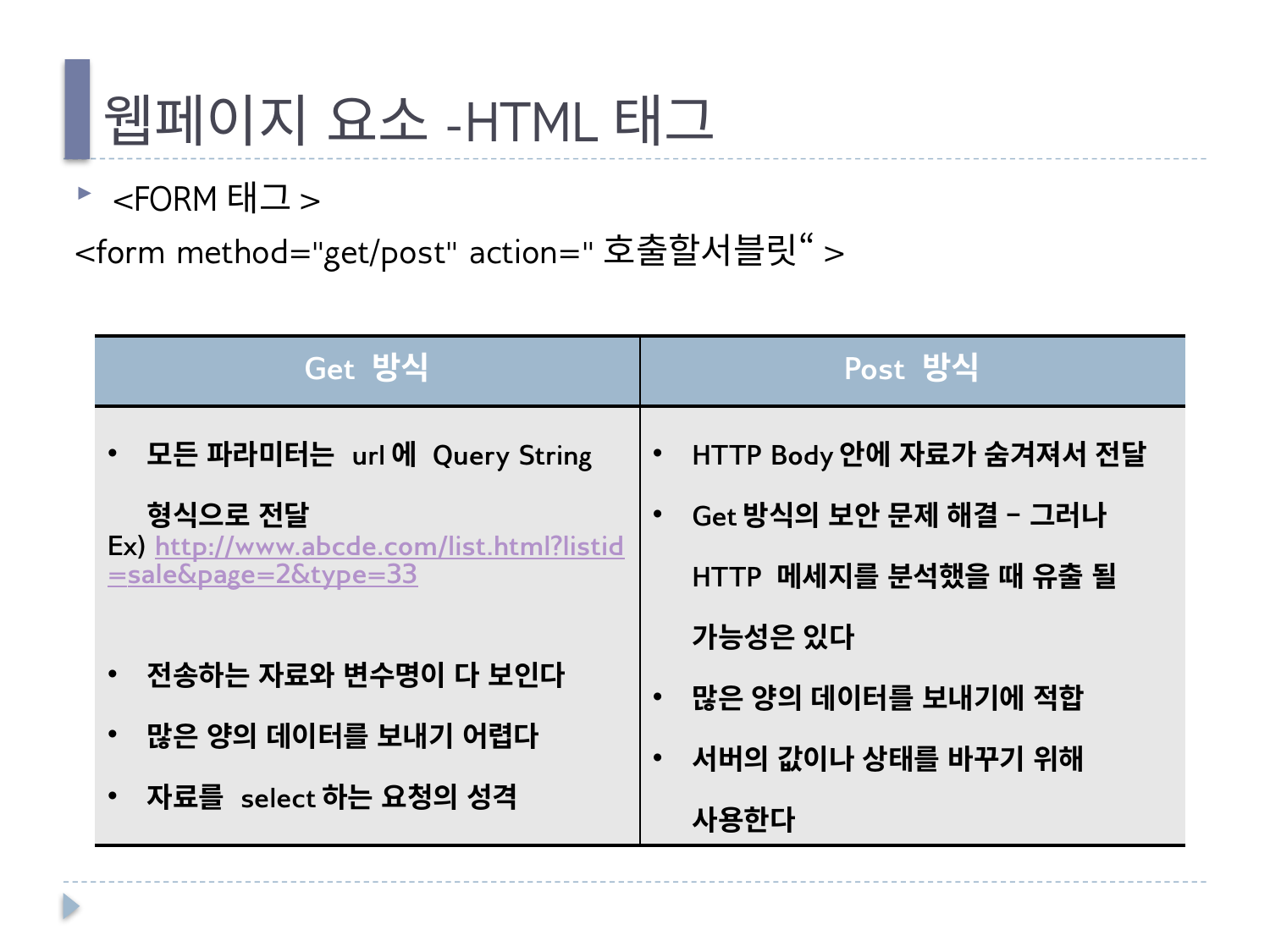

# 웹페이지 요소-HTML태그
<FORM태그>
<form method="get/post" action="호출할서블릿“>

| Get 방식 | Post 방식 |
| --- | --- |
| 모든 파라미터는 url에 Query String 형식으로 전달 Ex) http://www.abcde.com/list.html?listid=sale&page=2&type=33 전송하는 자료와 변수명이 다 보인다 많은 양의 데이터를 보내기 어렵다 자료를 select하는 요청의 성격 | HTTP Body안에 자료가 숨겨져서 전달 Get방식의 보안 문제 해결 – 그러나 HTTP 메세지를 분석했을 때 유출 될 가능성은 있다 많은 양의 데이터를 보내기에 적합 서버의 값이나 상태를 바꾸기 위해 사용한다 |